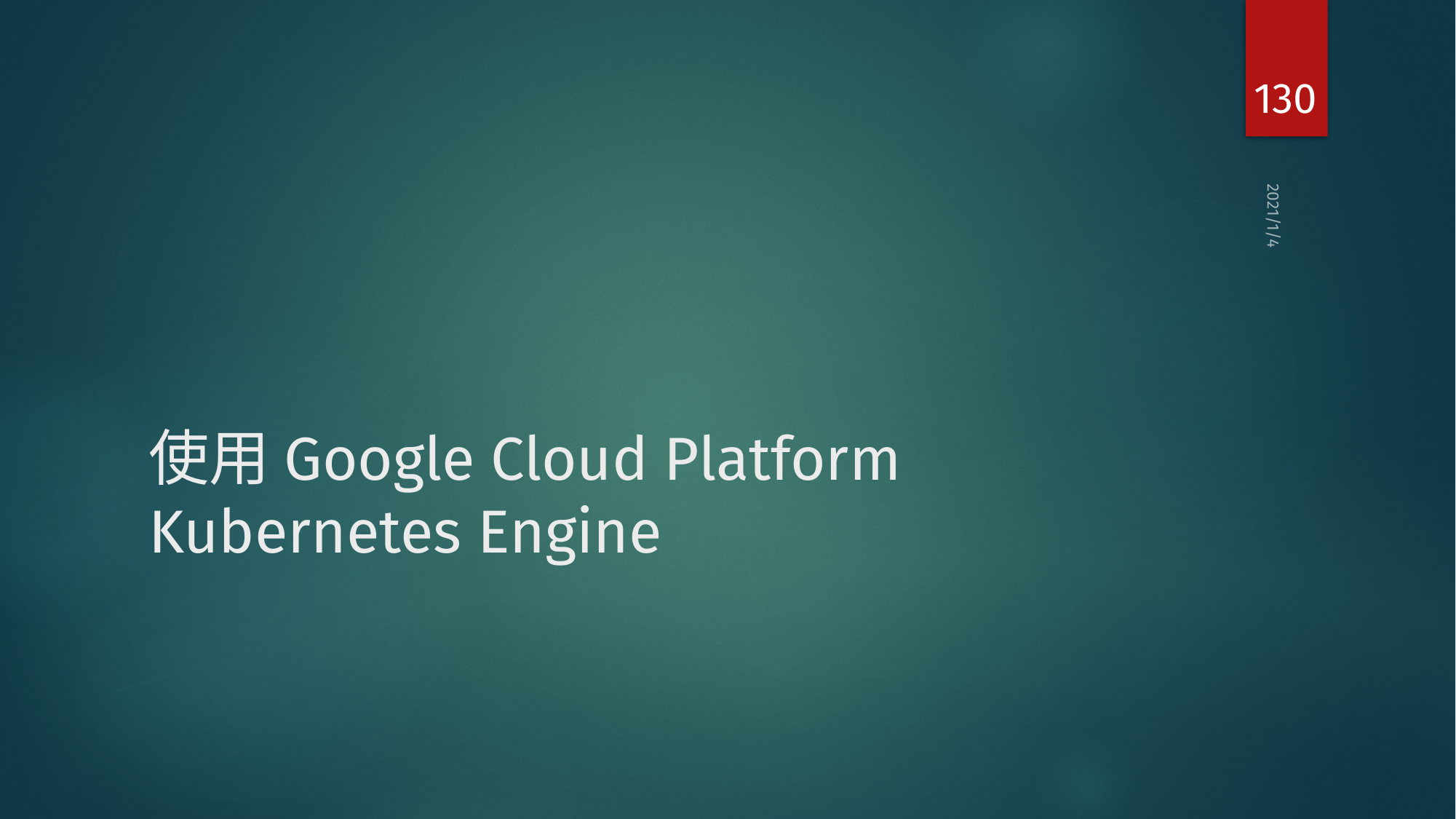

130
2021/1/4
# 使用Google Cloud Platform Kubernetes Engine